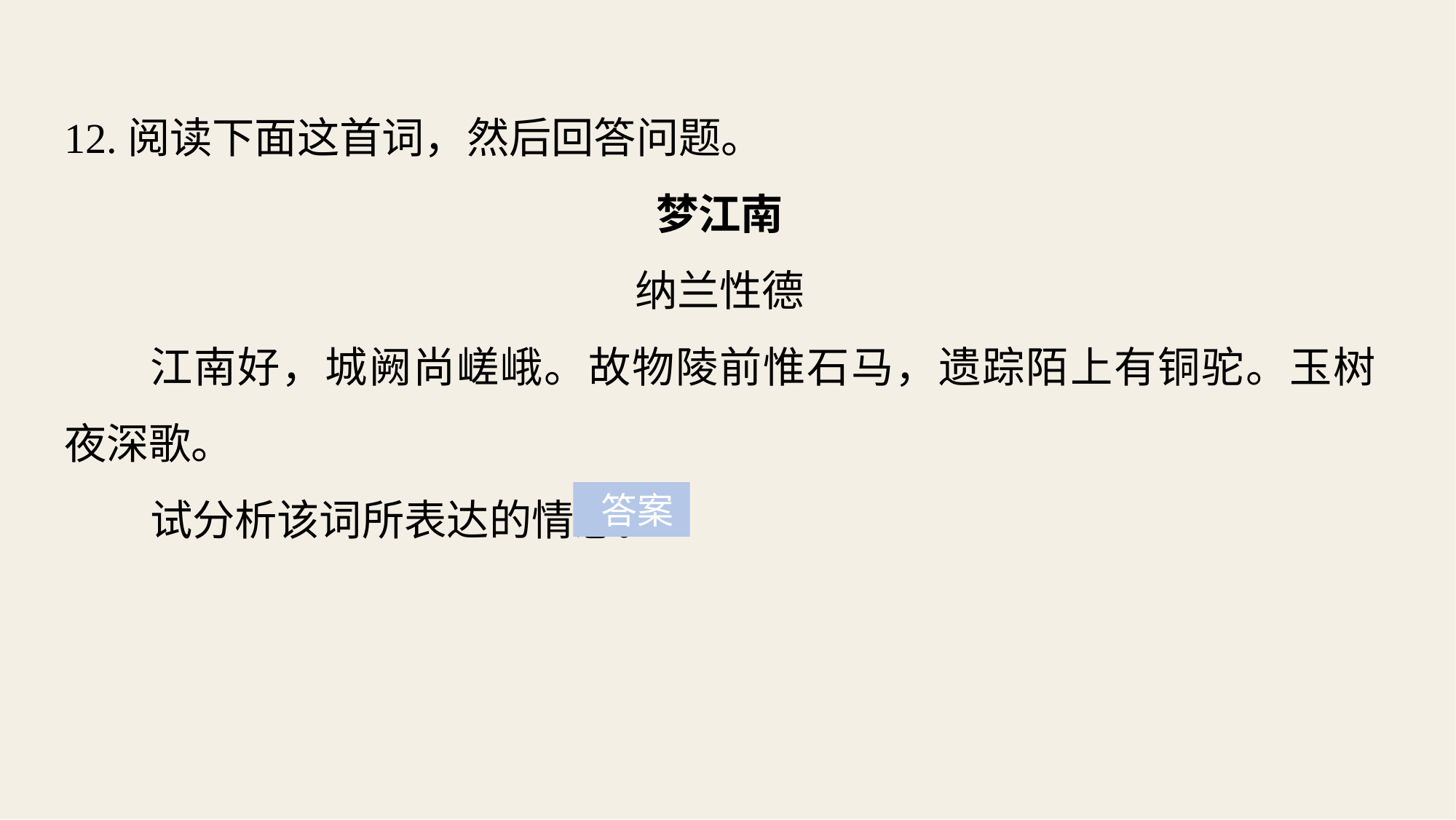

12.阅读下面这首词，然后回答问题。
梦江南
纳兰性德
江南好，城阙尚嵯峨。故物陵前惟石马，遗踪陌上有铜驼。玉树夜深歌。
试分析该词所表达的情感。
 答案